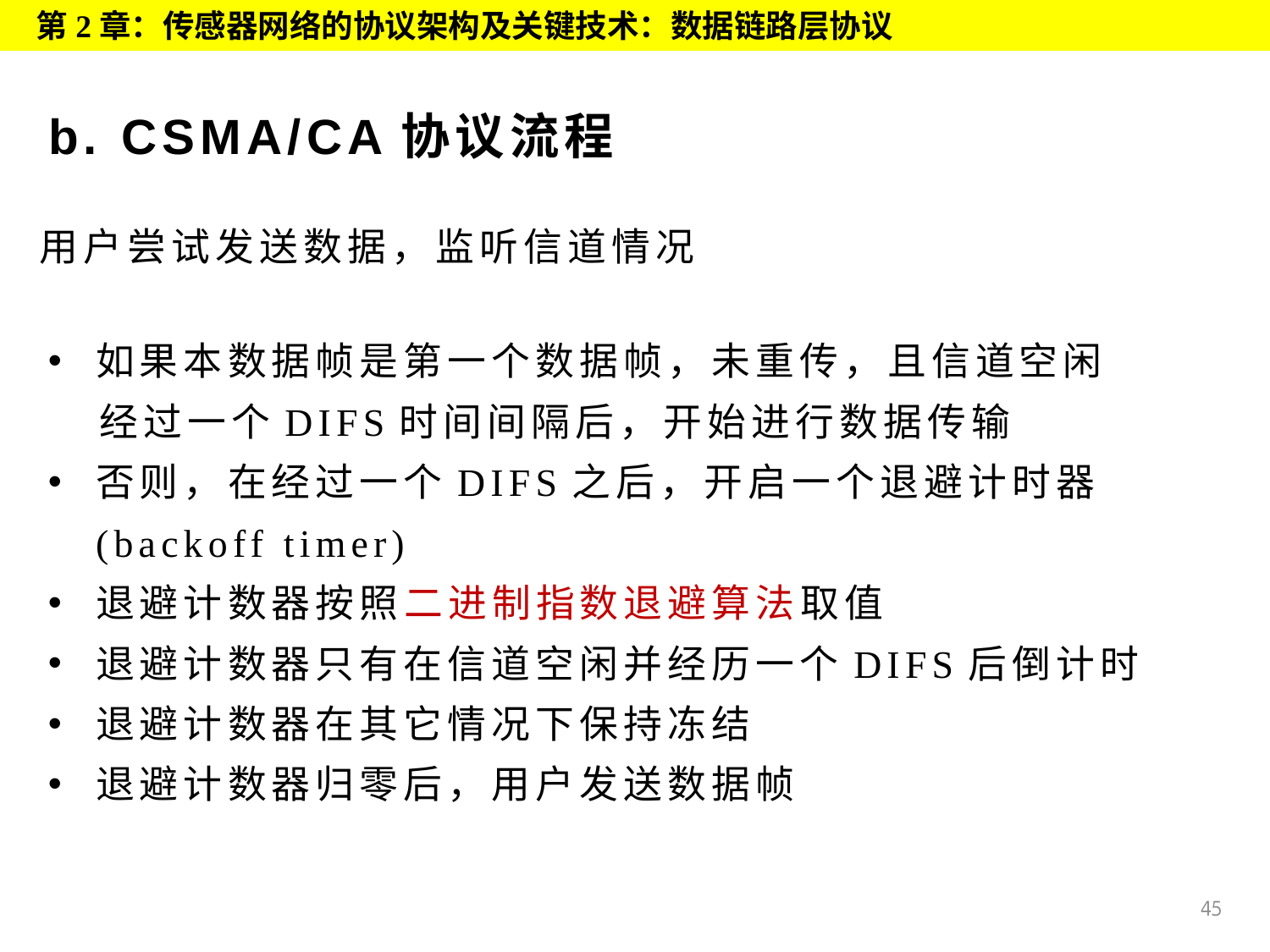

第2章：传感器网络的协议架构及关键技术：数据链路层协议
# b. CSMA/CA协议流程
用户尝试发送数据，监听信道情况
如果本数据帧是第一个数据帧，未重传，且信道空闲
   经过一个DIFS时间间隔后，开始进行数据传输
否则，在经过一个DIFS之后，开启一个退避计时器(backoff timer)
退避计数器按照二进制指数退避算法取值
退避计数器只有在信道空闲并经历一个DIFS后倒计时
退避计数器在其它情况下保持冻结
退避计数器归零后，用户发送数据帧

45